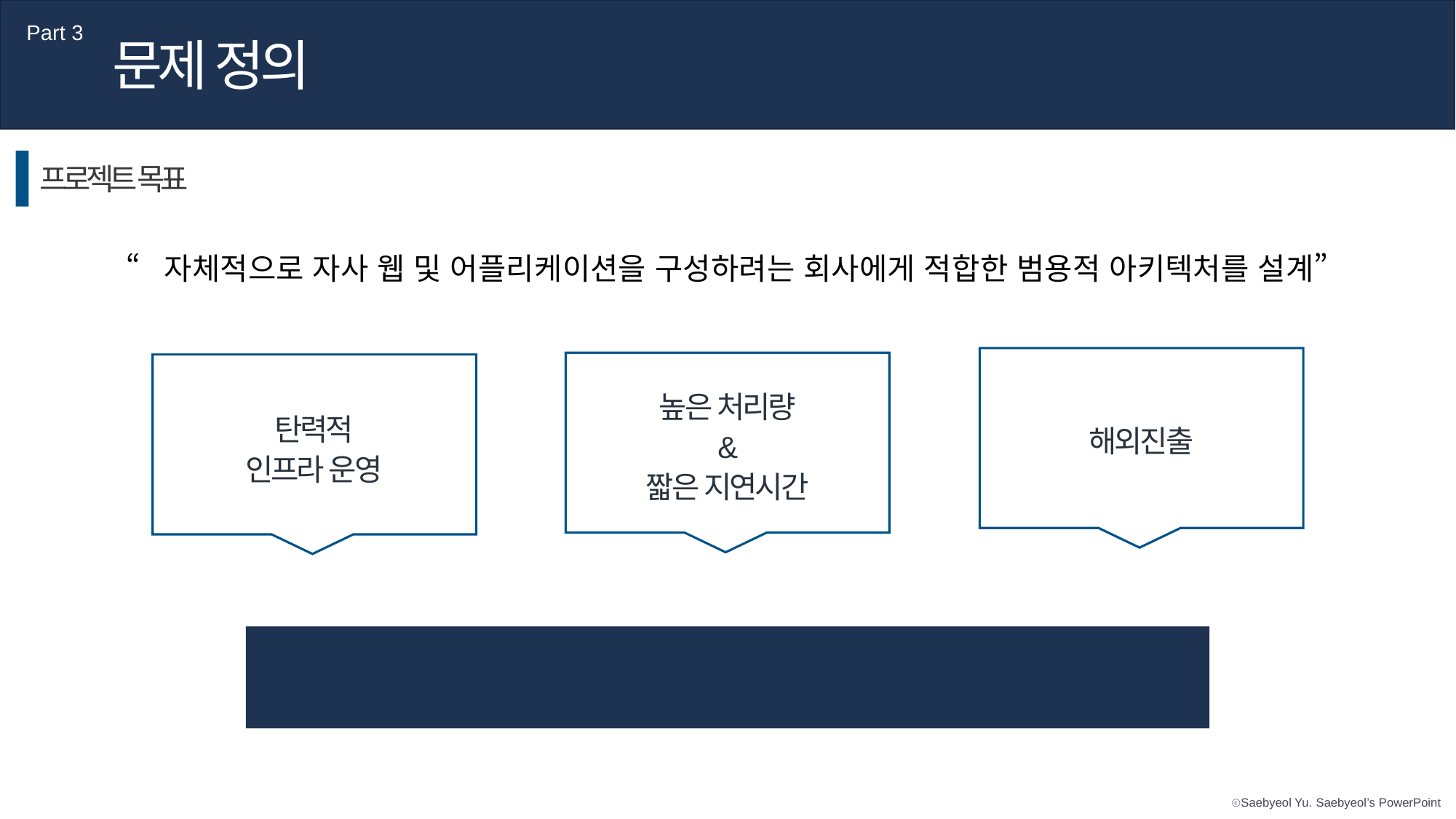

Part 3
문제 정의

프로젝트 목표
“자체적으로 자사 웹 및 어플리케이션을 구성하려는 회사에게 적합한 범용적 아키텍처를 설계”

해외진출

높은 처리량
&
짧은 지연시간

탄력적
인프라 운영

AWS 3-tier Cloud Architecture